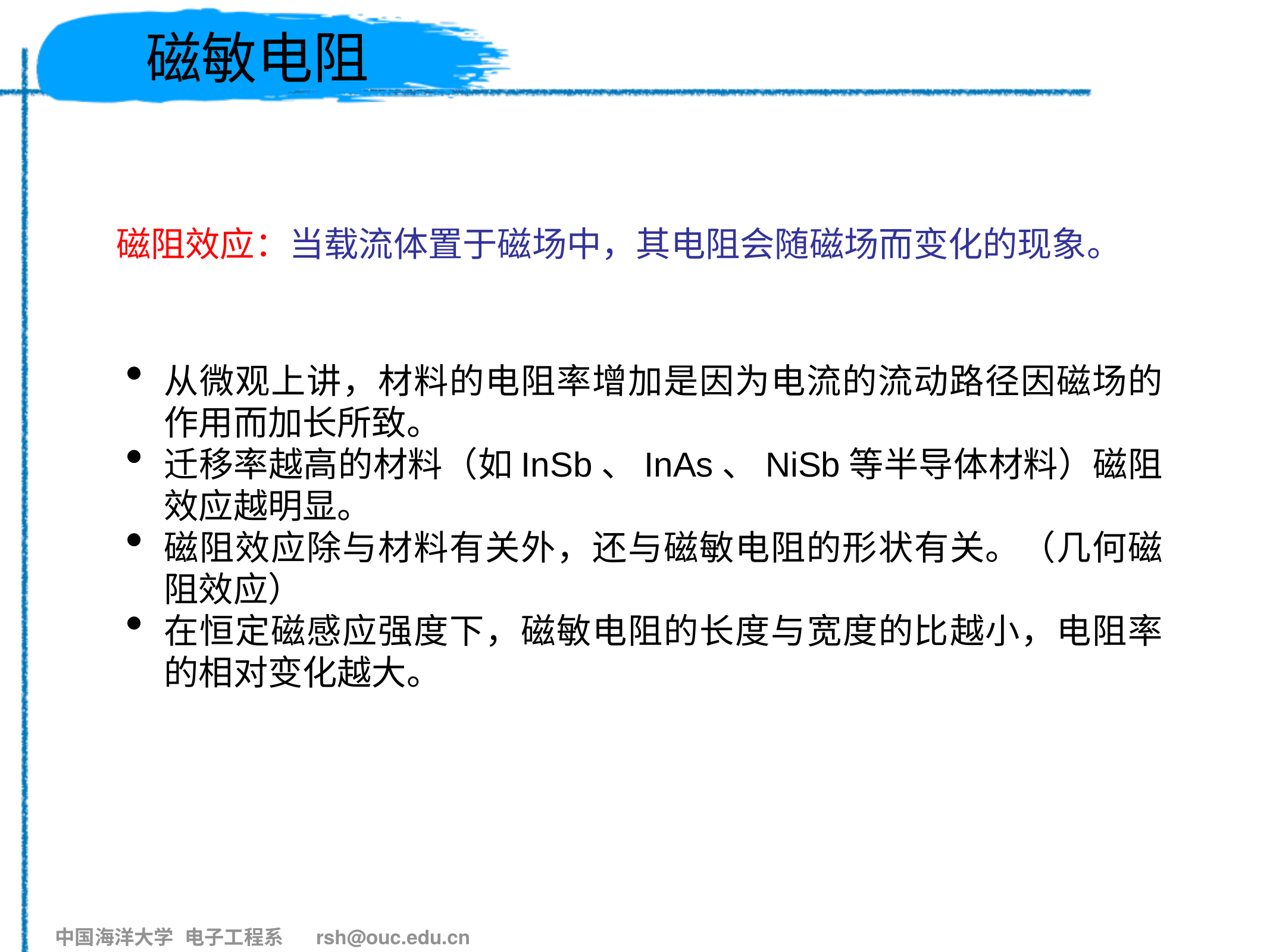

# 磁敏电阻
磁阻效应：当载流体置于磁场中，其电阻会随磁场而变化的现象。
从微观上讲，材料的电阻率增加是因为电流的流动路径因磁场的作用而加长所致。
迁移率越高的材料（如InSb、InAs、NiSb等半导体材料）磁阻效应越明显。
磁阻效应除与材料有关外，还与磁敏电阻的形状有关。（几何磁阻效应）
在恒定磁感应强度下，磁敏电阻的长度与宽度的比越小，电阻率的相对变化越大。